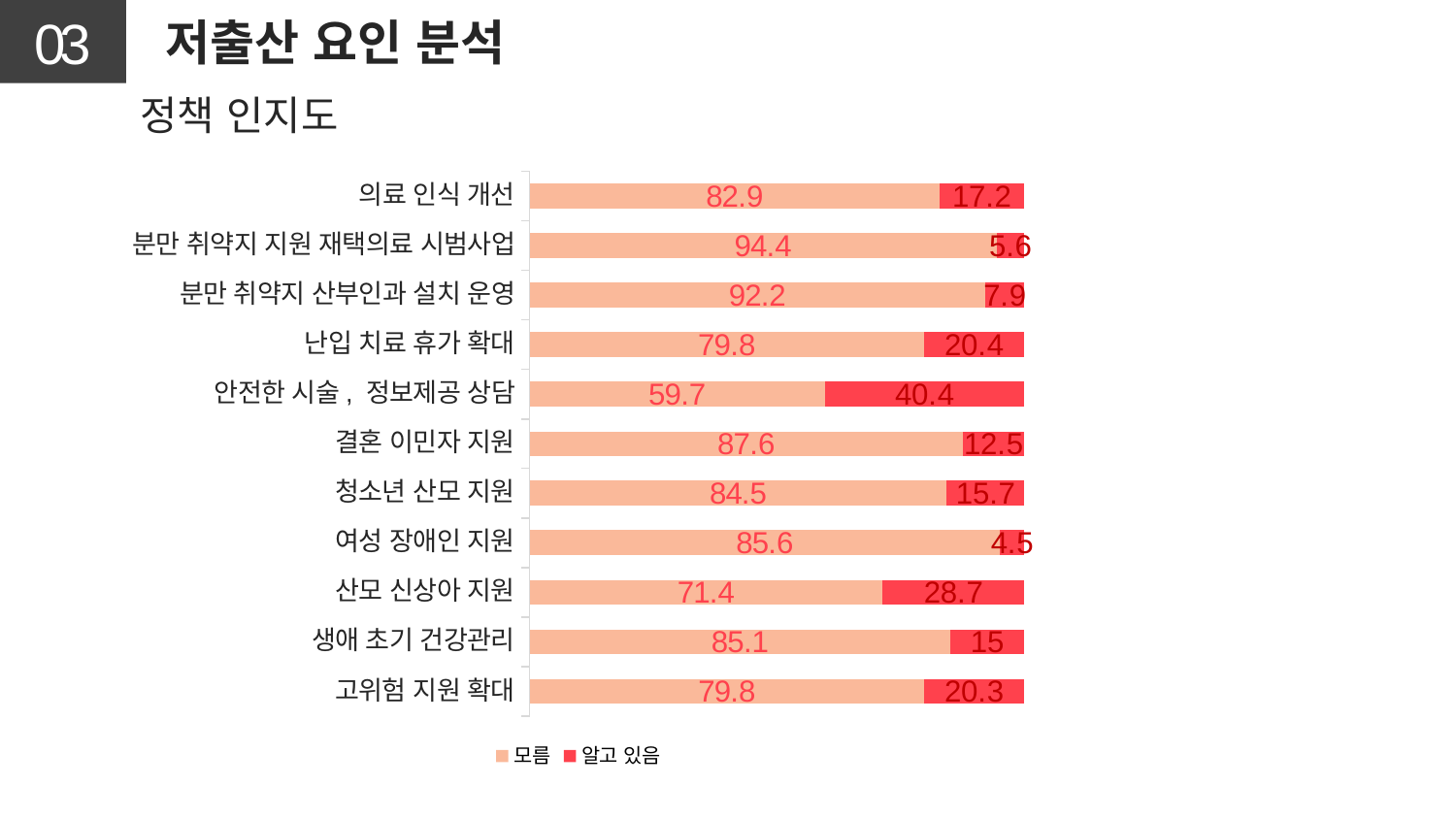

03
저출산 요인 분석
정책 인지도

### Chart

| Category | 모름 | 알고 있음 |
|---|---|---|
| 고위험 지원 확대 | 79.8 | 20.3 |
| 생애 초기 건강관리 | 85.1 | 15.0 |
| 산모 신상아 지원 | 71.4 | 28.7 |
| 여성 장애인 지원 | 85.6 | 4.5 |
| 청소년 산모 지원 | 84.5 | 15.7 |
| 결혼 이민자 지원 | 87.6 | 12.5 |
| 안전한 시술, 정보제공 상담 | 59.7 | 40.4 |
| 난입 치료 휴가 확대 | 79.8 | 20.4 |
| 분만 취약지 산부인과 설치 운영 | 92.2 | 7.9 |
| 분만 취약지 지원 재택의료 시범사업 | 94.4 | 5.6 |
| 의료 인식 개선 | 82.9 | 17.2 |